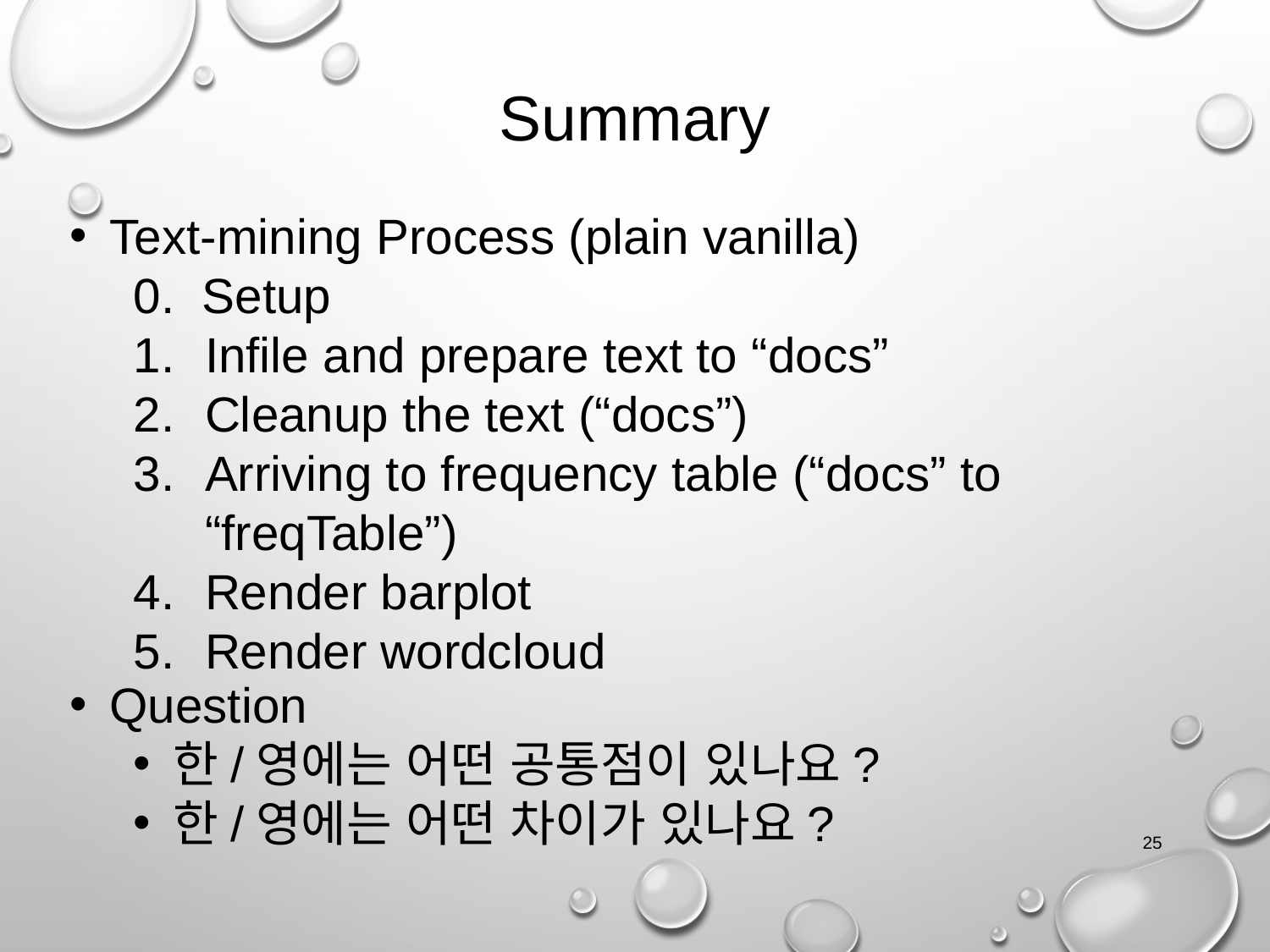

# Summary
Text-mining Process (plain vanilla)
0.  Setup
Infile and prepare text to “docs”
Cleanup the text (“docs”)
Arriving to frequency table (“docs” to “freqTable”)
Render barplot
Render wordcloud
Question
한/영에는 어떤 공통점이 있나요?
한/영에는 어떤 차이가 있나요?
25